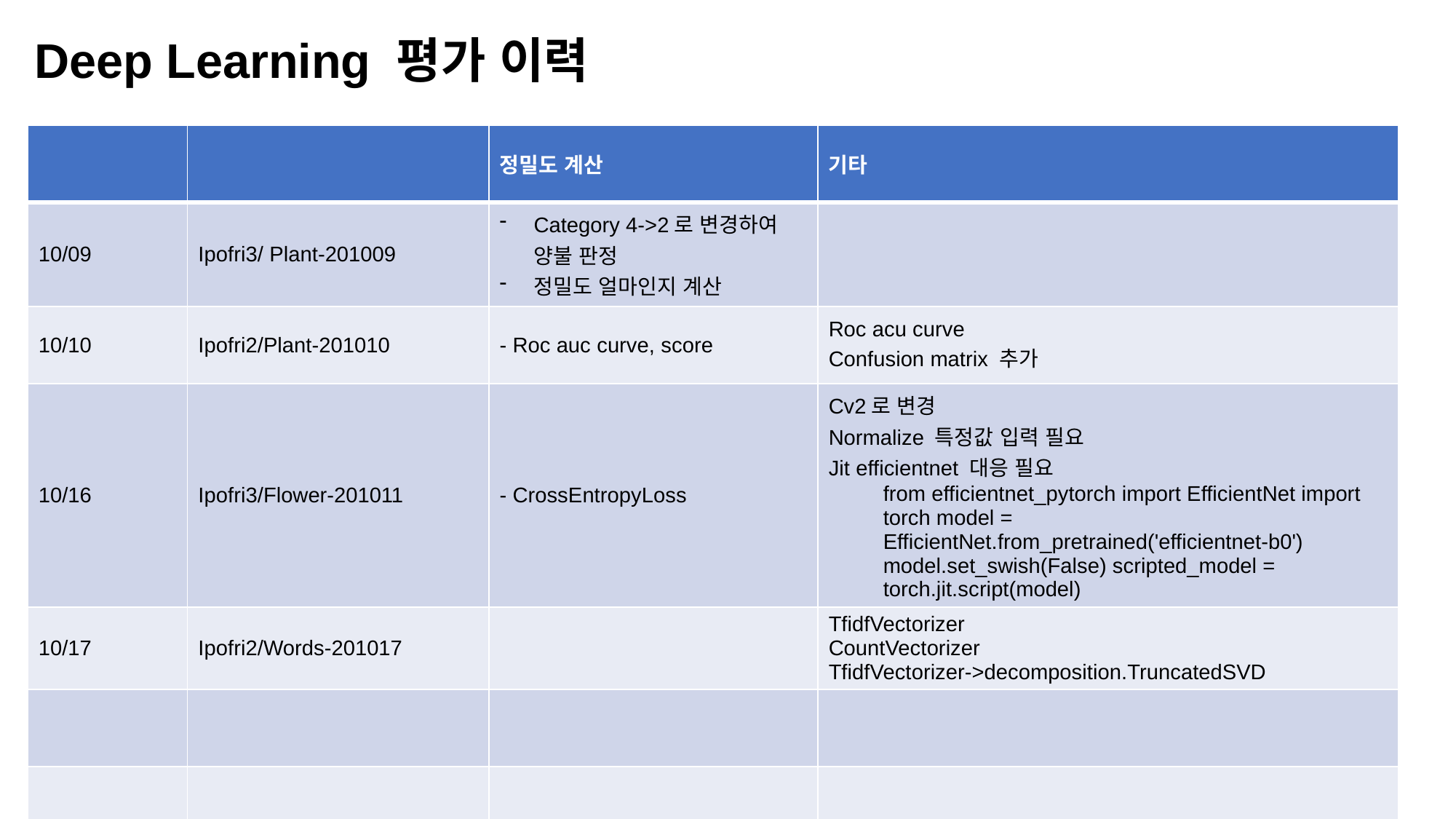

Deep Learning 평가 이력
|  |  | 정밀도 계산 | 기타 |
| --- | --- | --- | --- |
| 10/09 | Ipofri3/ Plant-201009 | Category 4->2로 변경하여 양불 판정 정밀도 얼마인지 계산 |  |
| 10/10 | Ipofri2/Plant-201010 | - Roc auc curve, score | Roc acu curve Confusion matrix 추가 |
| 10/16 | Ipofri3/Flower-201011 | - CrossEntropyLoss | Cv2로 변경 Normalize 특정값 입력 필요 Jit efficientnet 대응 필요 from efficientnet\_pytorch import EfficientNet import torch model = EfficientNet.from\_pretrained('efficientnet-b0') model.set\_swish(False) scripted\_model = torch.jit.script(model) |
| 10/17 | Ipofri2/Words-201017 |  | TfidfVectorizer CountVectorizer TfidfVectorizer->decomposition.TruncatedSVD |
|  |  |  |  |
|  |  |  |  |
|  |  |  |  |